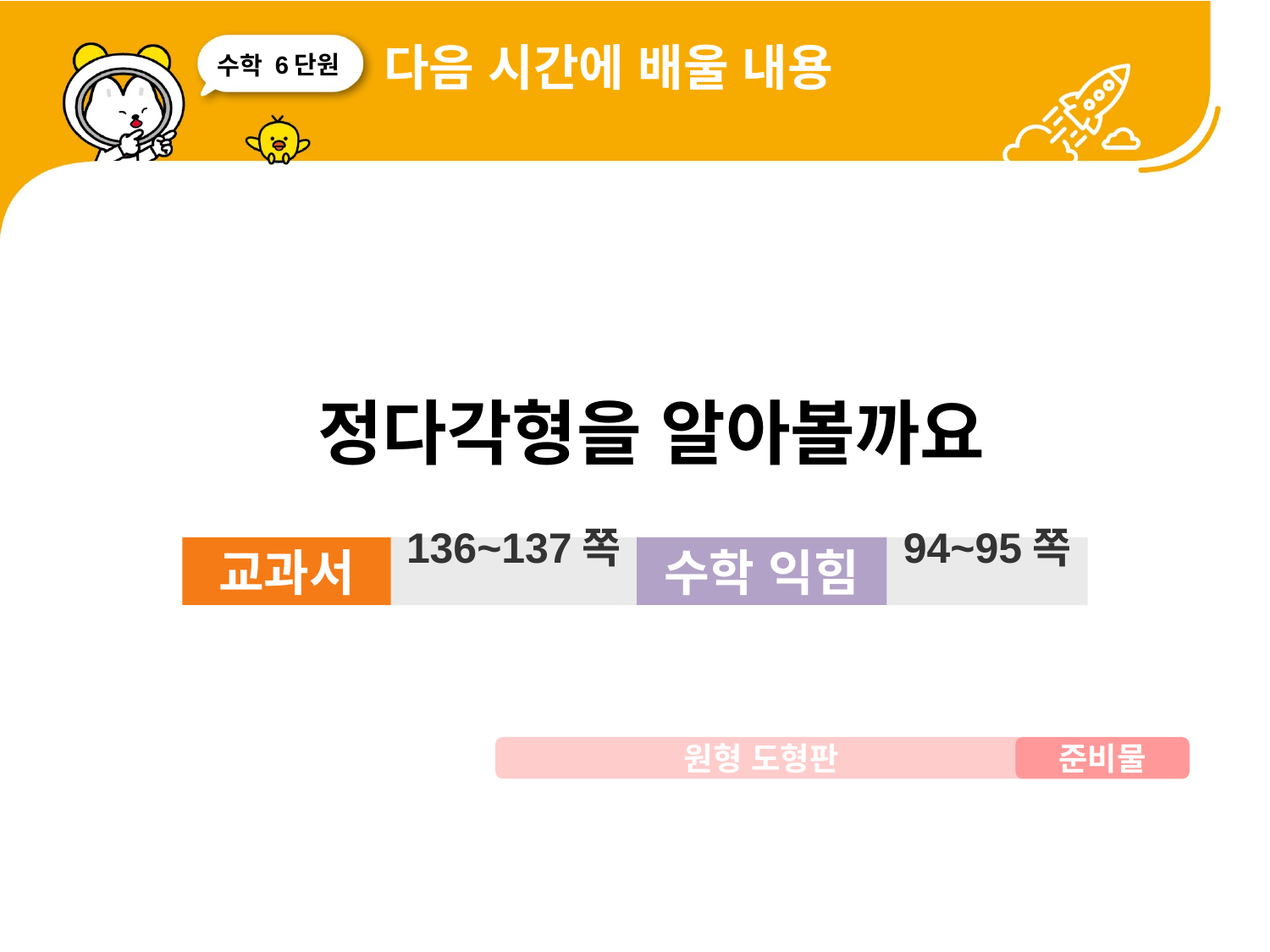

다음 시간에 배울 내용
6단원
 정다각형을 알아볼까요
교과서
136~137쪽
수학 익힘
94~95쪽
원형 도형판
준비물